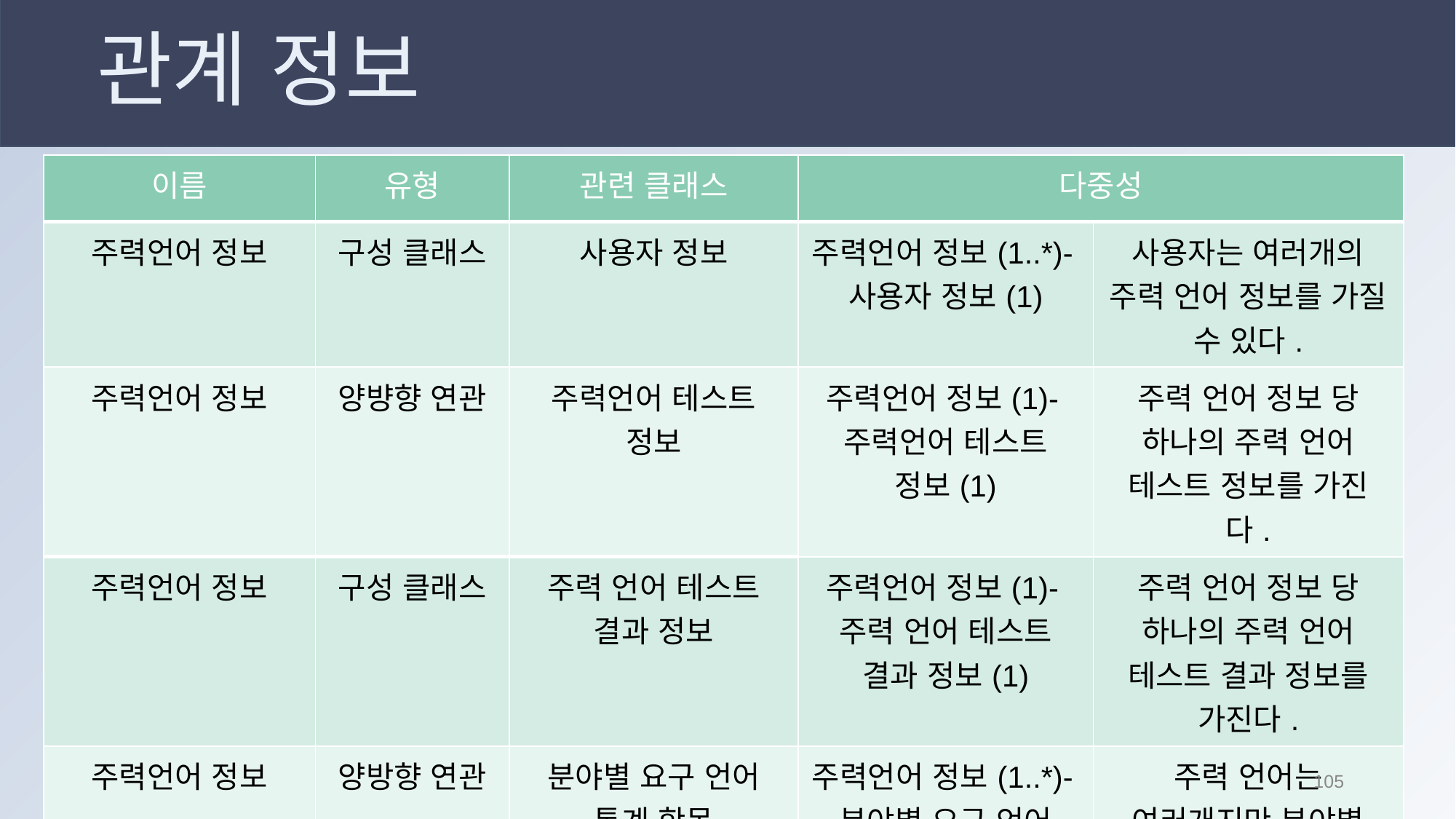

# 관계 정보

| 이름 | 유형 | 관련 클래스 | 다중성 |  |
| --- | --- | --- | --- | --- |
| 주력언어 정보 | 구성 클래스 | 사용자 정보 | 주력언어 정보(1..\*)-사용자 정보(1) | 사용자는 여러개의 주력 언어 정보를 가질 수 있다. |
| 주력언어 정보 | 양뱡향 연관 | 주력언어 테스트 정보 | 주력언어 정보(1)-주력언어 테스트 정보(1) | 주력 언어 정보 당 하나의 주력 언어 테스트 정보를 가진다. |
| 주력언어 정보 | 구성 클래스 | 주력 언어 테스트 결과 정보 | 주력언어 정보(1)-주력 언어 테스트 결과 정보(1) | 주력 언어 정보 당 하나의 주력 언어 테스트 결과 정보를 가진다. |
| 주력언어 정보 | 양방향 연관 | 분야별 요구 언어 통계 항목 | 주력언어 정보(1..\*)-분야별 요구 언어 통계 항목 | 주력 언어는 여러개지만 분야별 요구 언어 통계 항목 1개를 참조한다. |
105